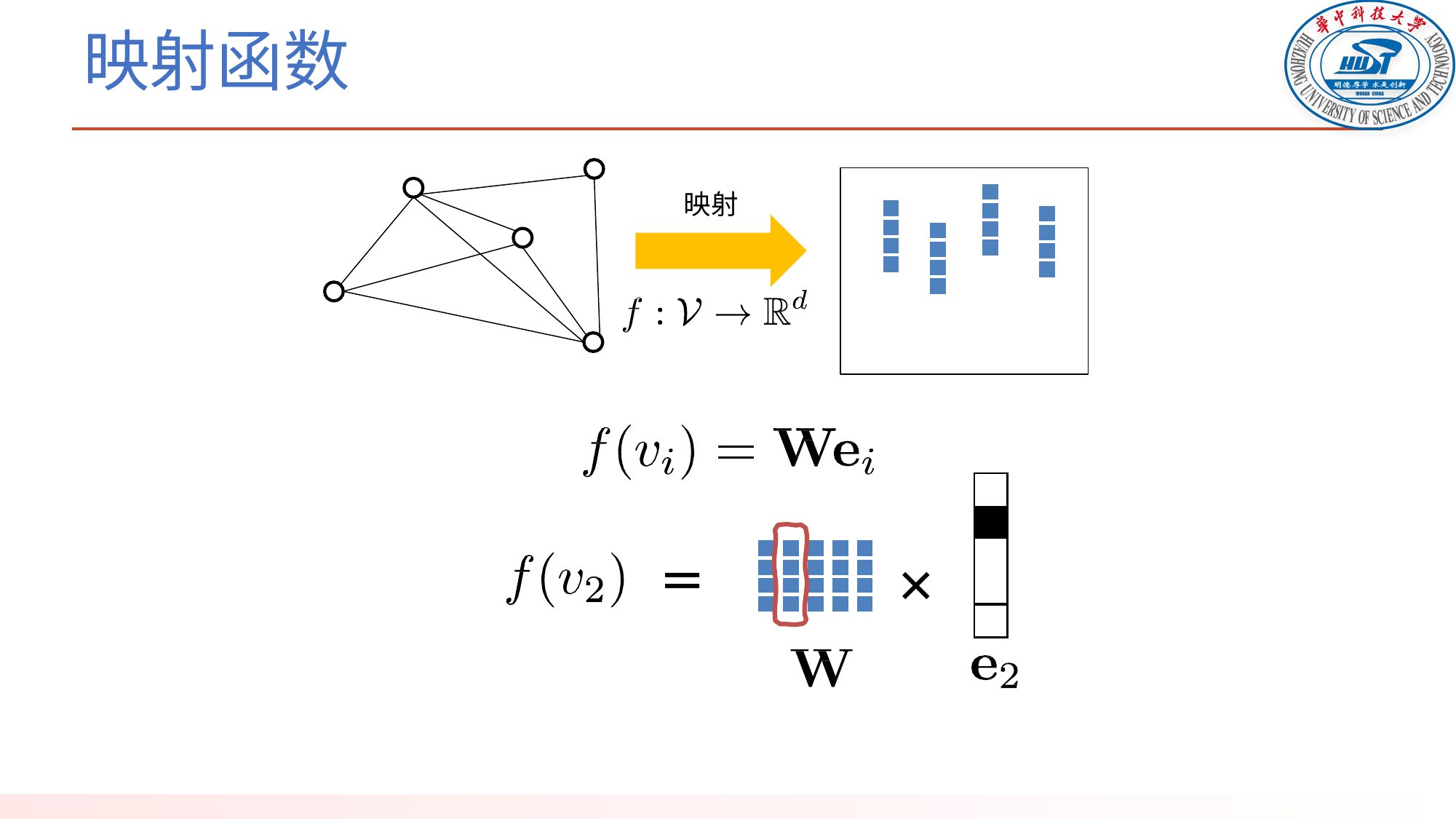

# 映射函数

映射

|  |
| --- |
|  |
|  |
|  |
|  |

=
×